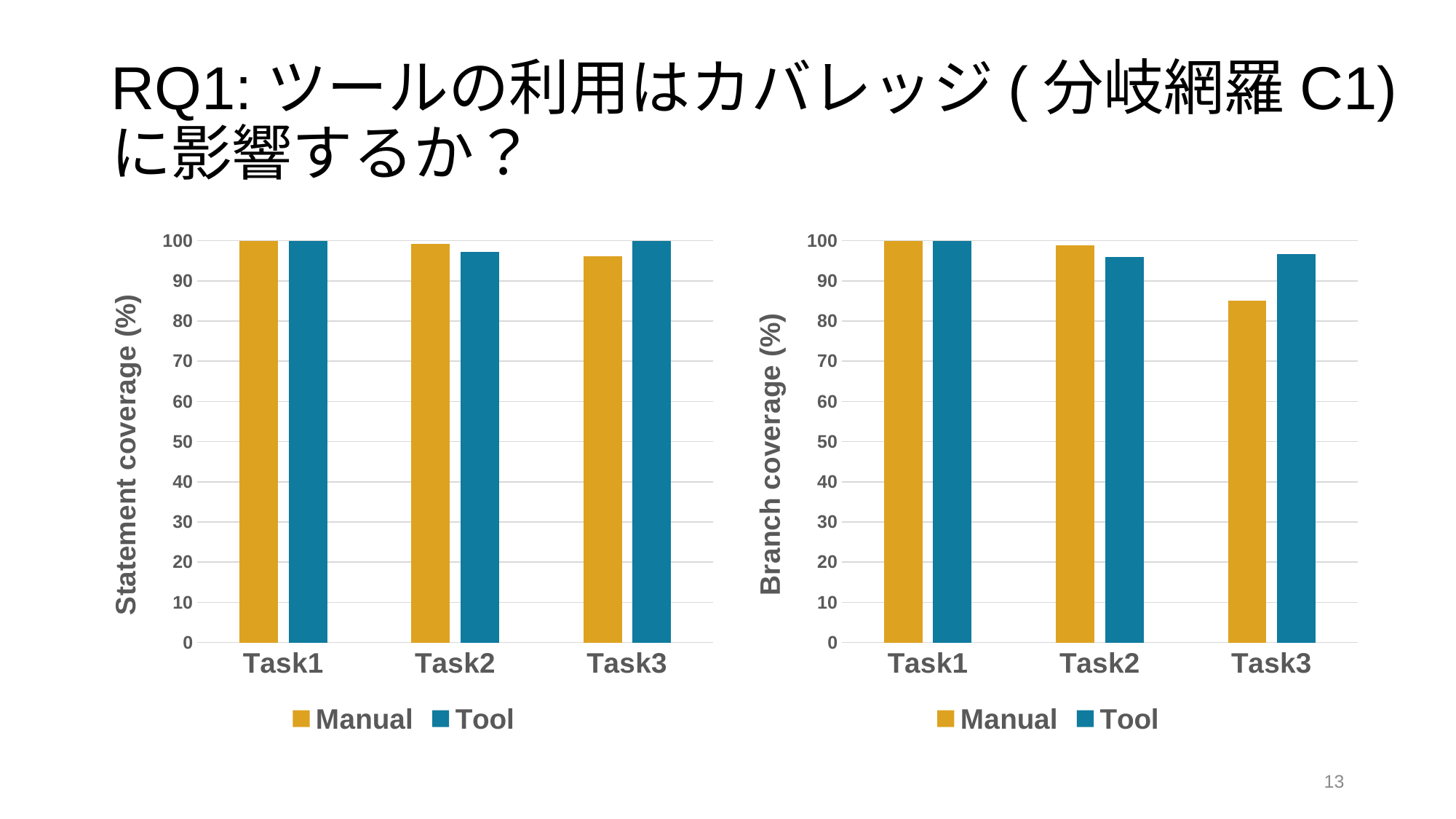

# RQ1:ツールの利用はカバレッジ(分岐網羅C1)に影響するか？

### Chart

| Category | Manual | Tool |
|---|---|---|
| Task1 | 100.0 | 100.0 |
| Task2 | 99.2 | 97.3 |
| Task3 | 96.2 | 100.0 |

### Chart

| Category | Manual | Tool |
|---|---|---|
| Task1 | 100.0 | 100.0 |
| Task2 | 98.8 | 96.0 |
| Task3 | 85.0 | 96.7 |
13